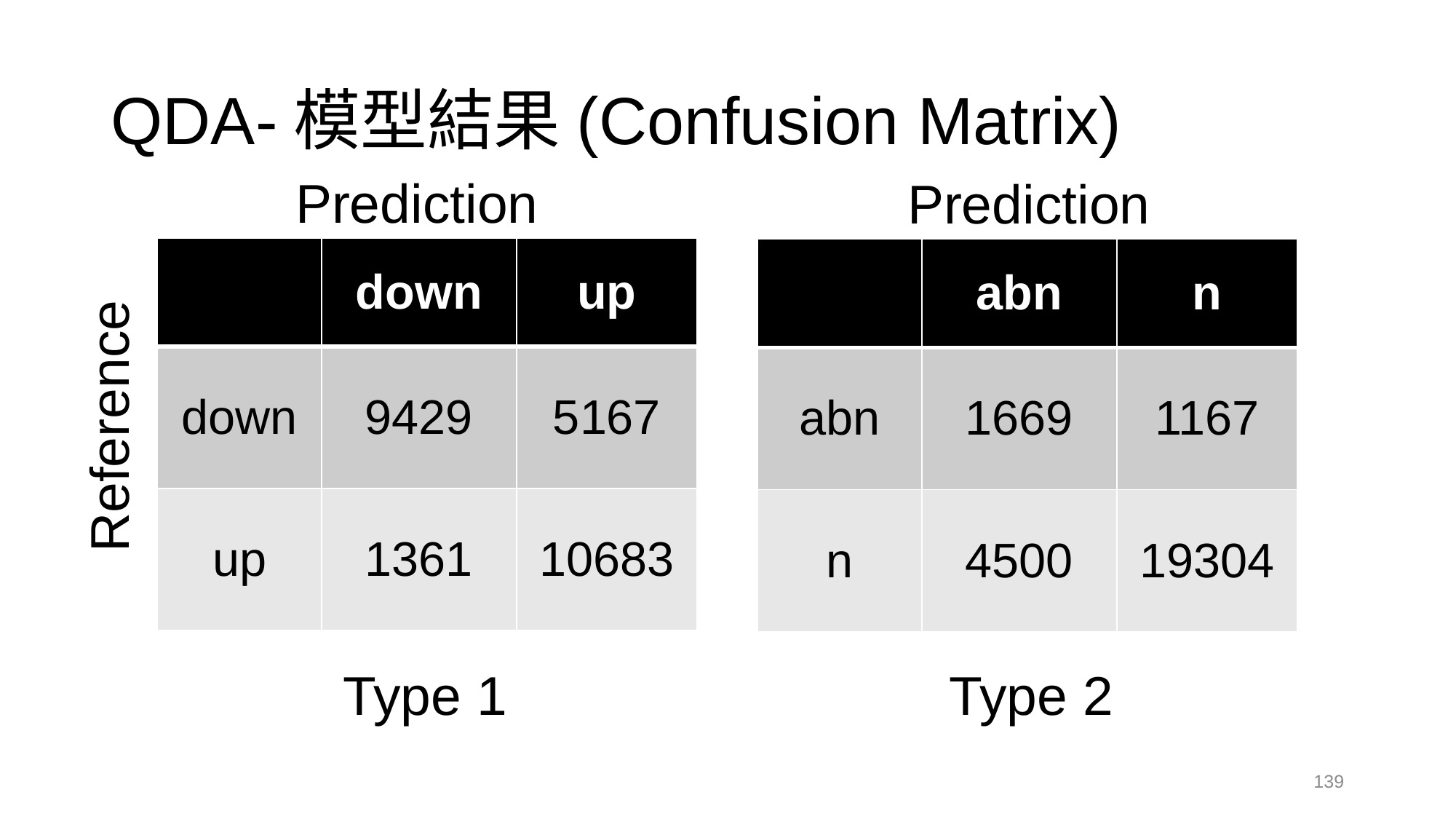

# QDA-模型結果(Confusion Matrix)
Prediction
Prediction
|  | down | up |
| --- | --- | --- |
| down | 9429 | 5167 |
| up | 1361 | 10683 |
|  | abn | n |
| --- | --- | --- |
| abn | 1669 | 1167 |
| n | 4500 | 19304 |
Reference
Type 1
Type 2
139